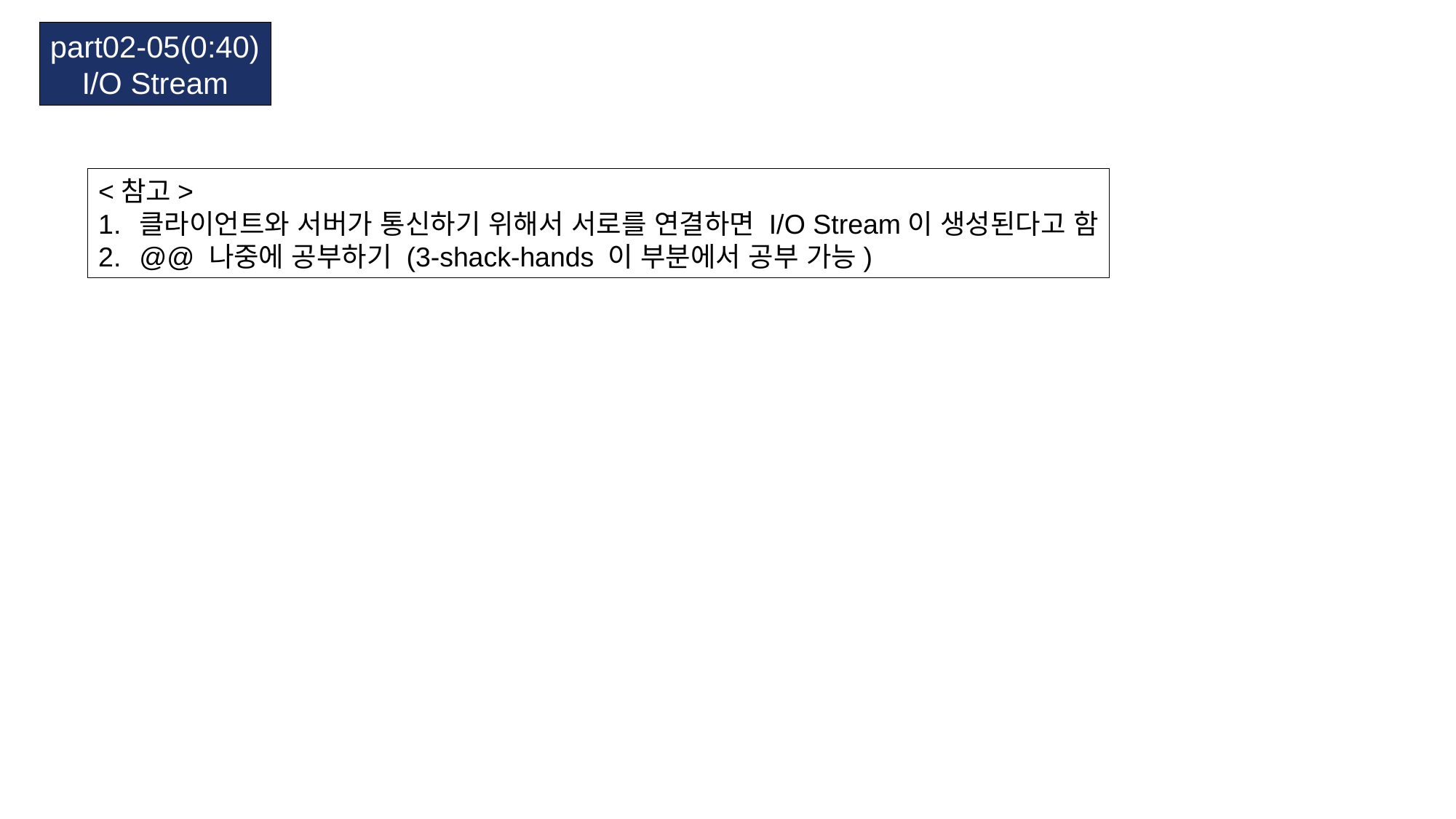

part02-05(0:40)
I/O Stream
<참고>
클라이언트와 서버가 통신하기 위해서 서로를 연결하면 I/O Stream이 생성된다고 함
@@ 나중에 공부하기 (3-shack-hands 이 부분에서 공부 가능)